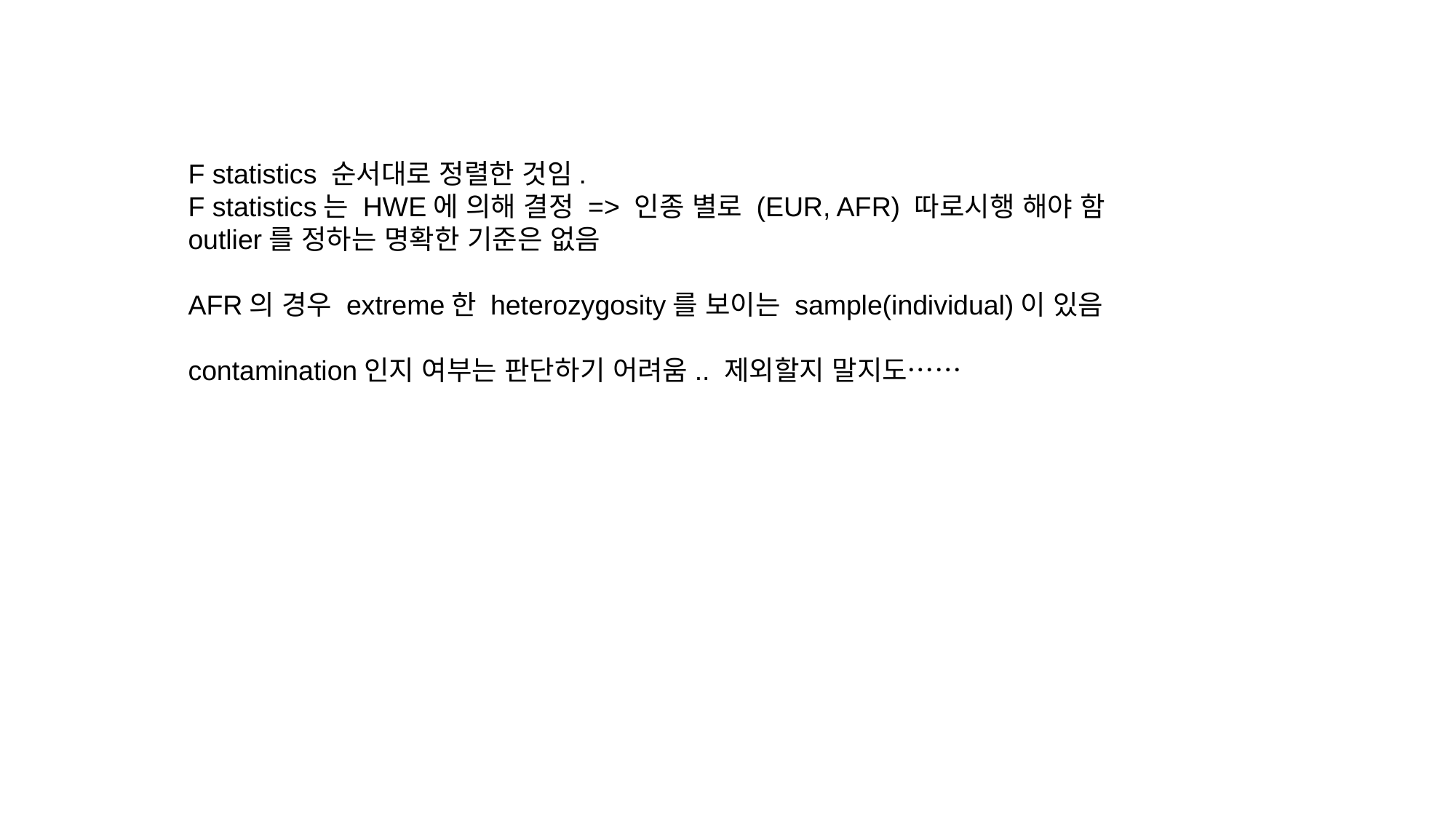

F statistics 순서대로 정렬한 것임.
F statistics는 HWE에 의해 결정 => 인종 별로 (EUR, AFR) 따로시행 해야 함
outlier를 정하는 명확한 기준은 없음

AFR의 경우 extreme한 heterozygosity를 보이는 sample(individual)이 있음

contamination인지 여부는 판단하기 어려움.. 제외할지 말지도……